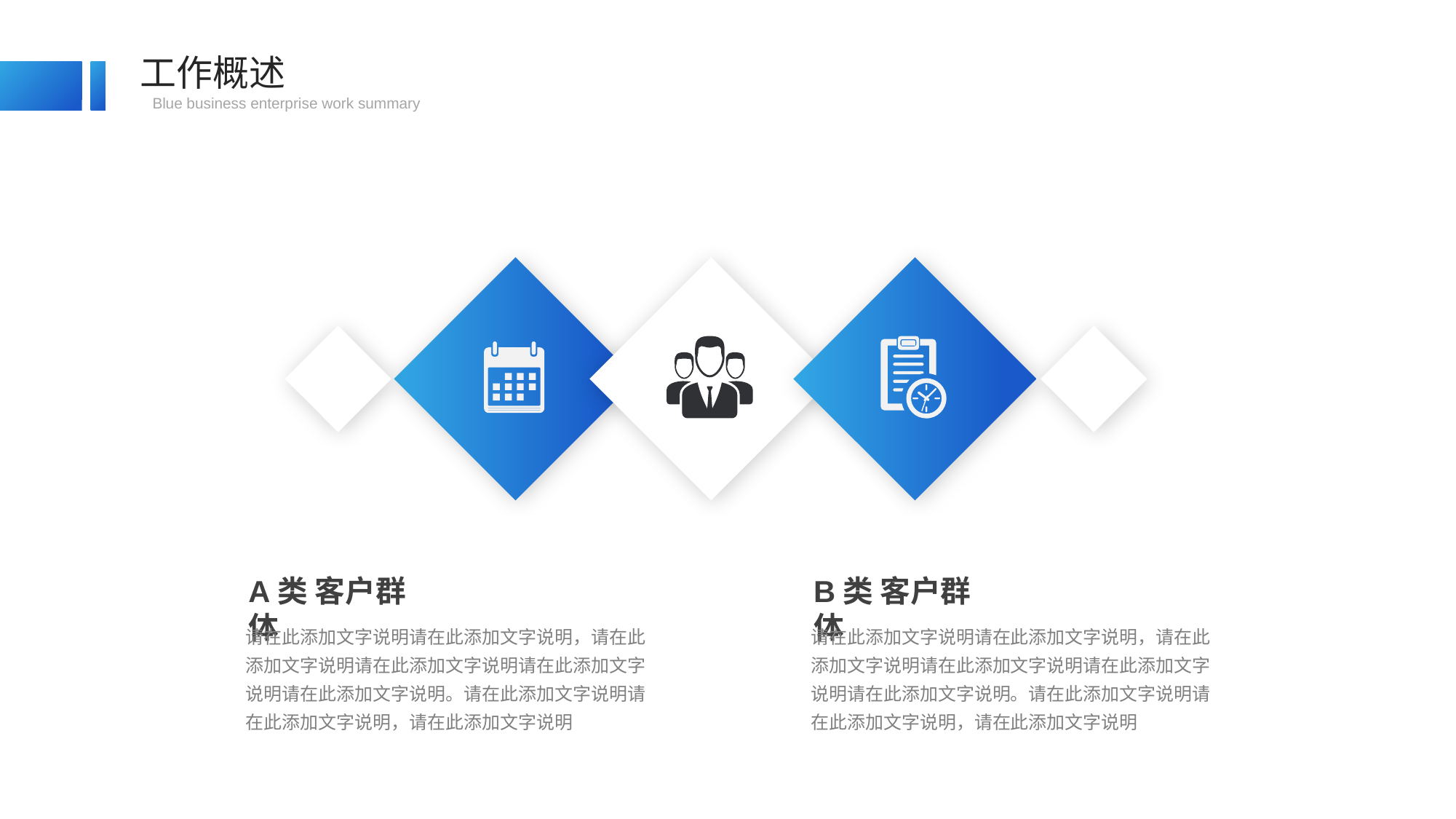

工作概述
Blue business enterprise work summary

A类 客户群体
请在此添加文字说明请在此添加文字说明，请在此添加文字说明请在此添加文字说明请在此添加文字说明请在此添加文字说明。请在此添加文字说明请在此添加文字说明，请在此添加文字说明
B类 客户群体
请在此添加文字说明请在此添加文字说明，请在此添加文字说明请在此添加文字说明请在此添加文字说明请在此添加文字说明。请在此添加文字说明请在此添加文字说明，请在此添加文字说明